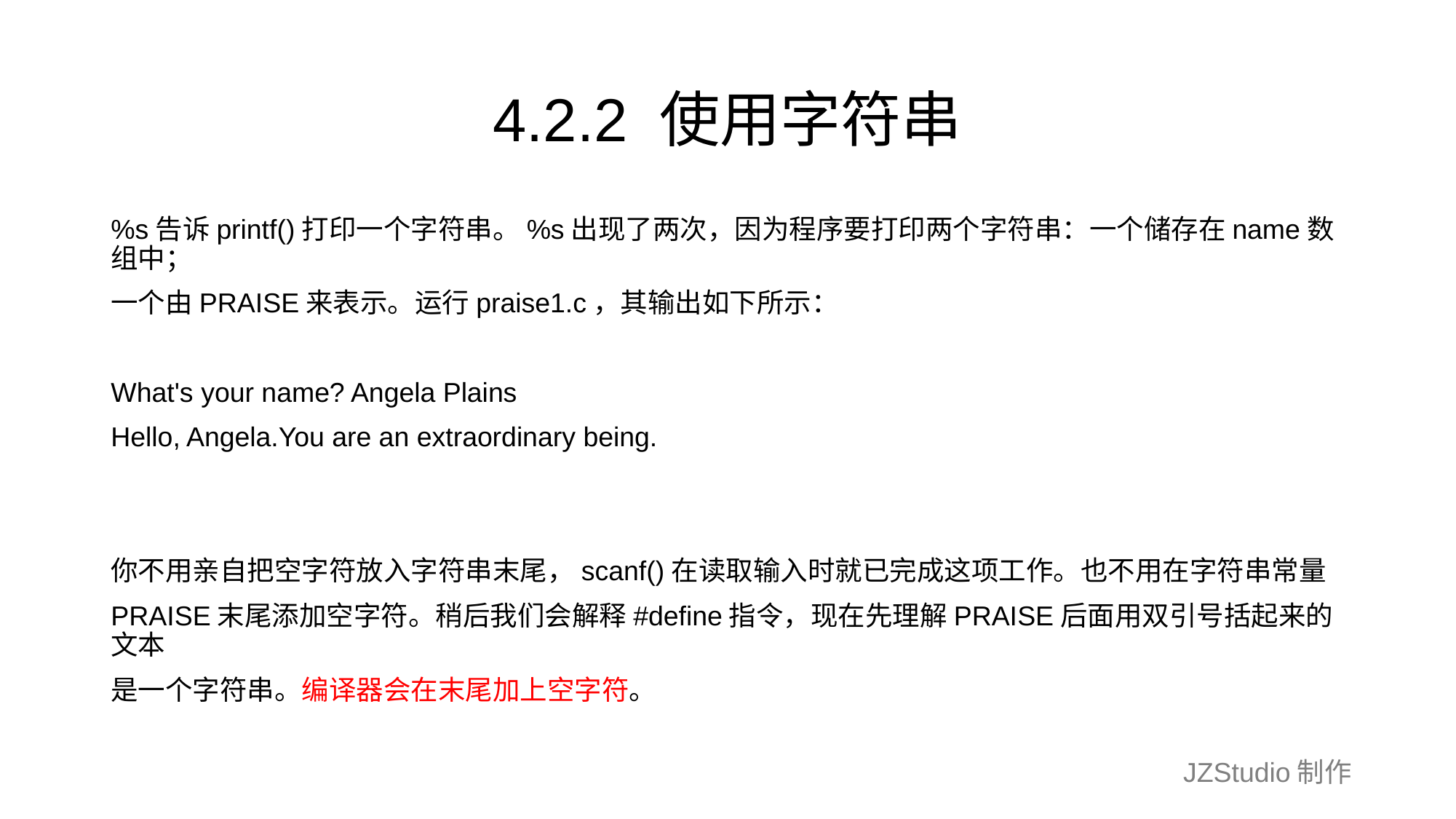

# 4.2.2 使用字符串
%s告诉printf()打印一个字符串。%s出现了两次，因为程序要打印两个字符串：一个储存在name数组中；
一个由PRAISE来表示。运行praise1.c，其输出如下所示：

What's your name? Angela Plains
Hello, Angela.You are an extraordinary being.

你不用亲自把空字符放入字符串末尾，scanf()在读取输入时就已完成这项工作。也不用在字符串常量
PRAISE末尾添加空字符。稍后我们会解释#define指令，现在先理解PRAISE后面用双引号括起来的文本
是一个字符串。编译器会在末尾加上空字符。